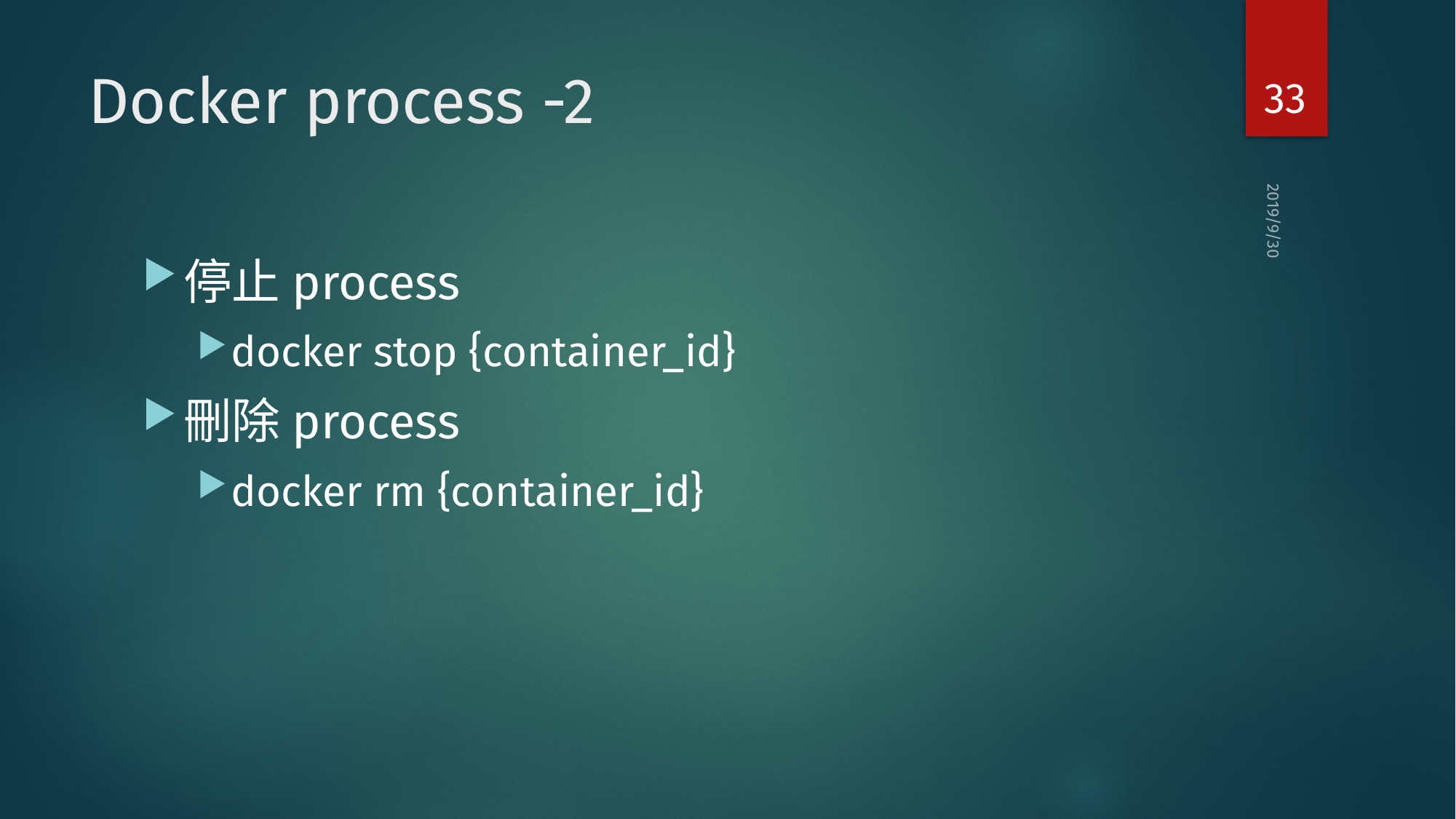

33
# Docker process -2
2019/9/30
停止process
docker stop {container_id}
刪除process
docker rm {container_id}